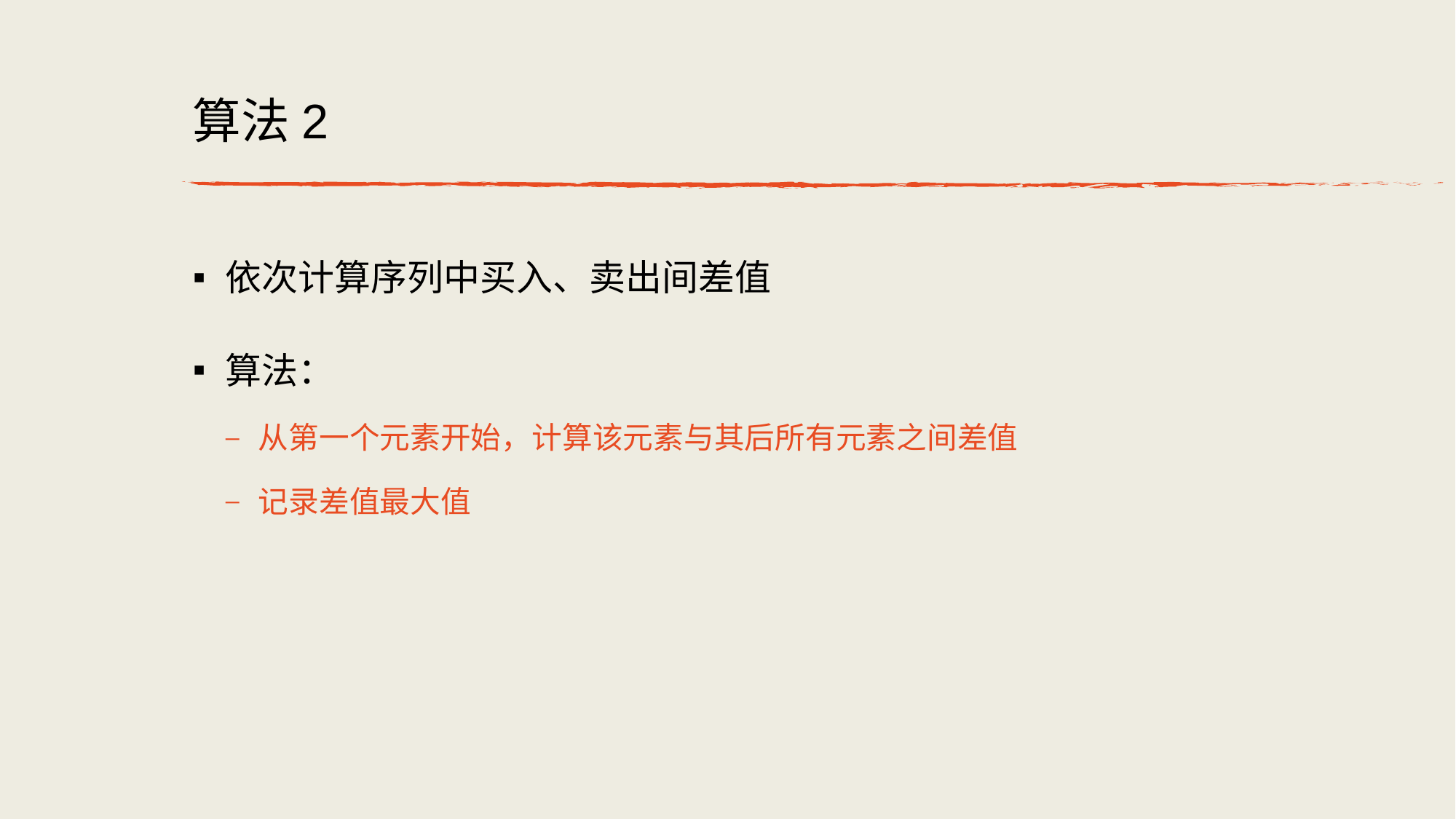

# 算法2
依次计算序列中买入、卖出间差值
算法：
从第一个元素开始，计算该元素与其后所有元素之间差值
记录差值最大值